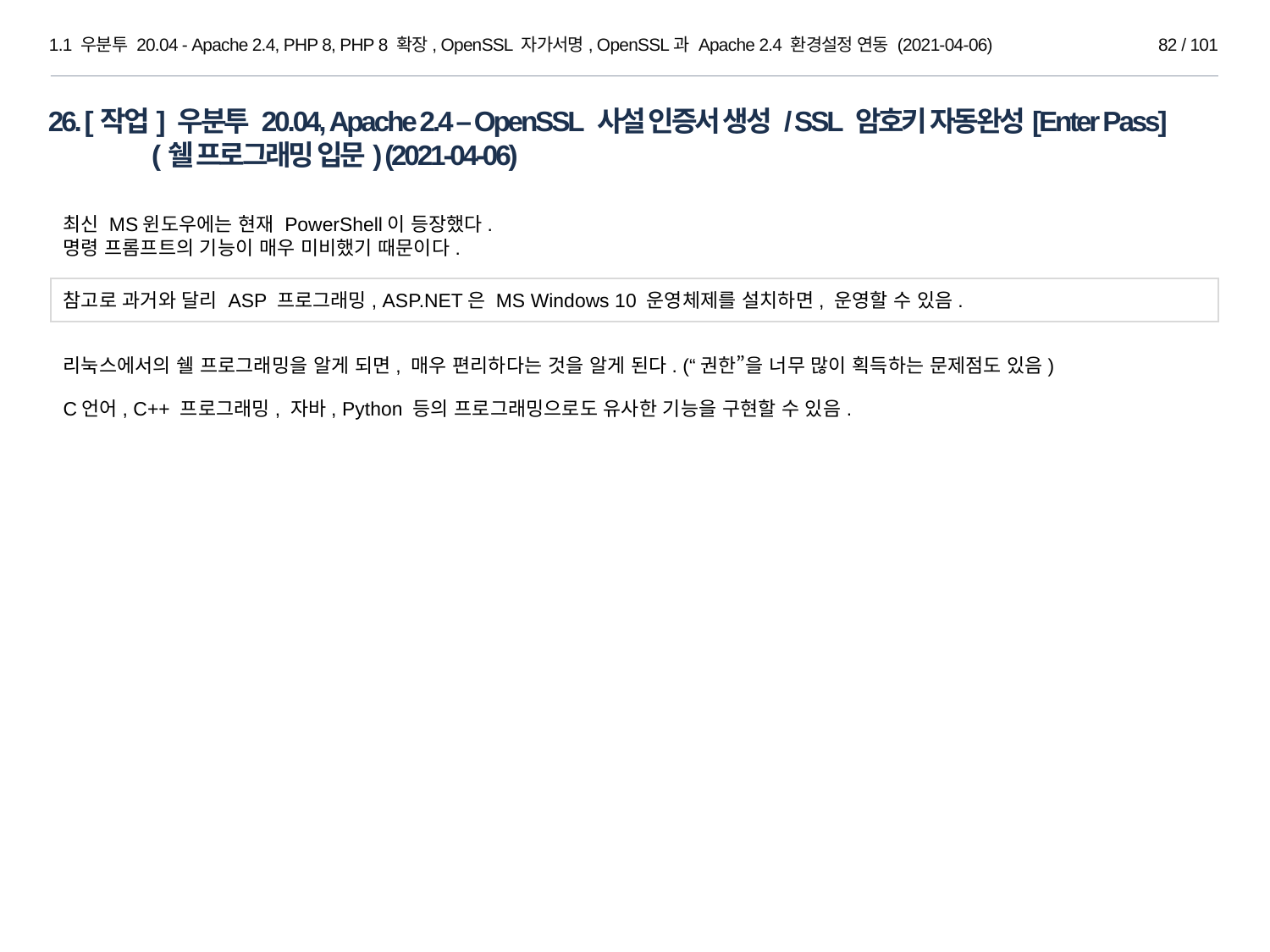

1.1 우분투 20.04 - Apache 2.4, PHP 8, PHP 8 확장, OpenSSL 자가서명, OpenSSL과 Apache 2.4 환경설정 연동 (2021-04-06)
82 / 101

26. [작업] 우분투 20.04, Apache 2.4 – OpenSSL 사설 인증서 생성 / SSL 암호키 자동완성[Enter Pass]
                    (쉘 프로그래밍 입문) (2021-04-06)
최신 MS윈도우에는 현재 PowerShell이 등장했다.
명령 프롬프트의 기능이 매우 미비했기 때문이다.
참고로 과거와 달리 ASP 프로그래밍, ASP.NET은 MS Windows 10 운영체제를 설치하면, 운영할 수 있음.
리눅스에서의 쉘 프로그래밍을 알게 되면, 매우 편리하다는 것을 알게 된다. (“권한”을 너무 많이 획득하는 문제점도 있음)
C언어, C++ 프로그래밍, 자바, Python 등의 프로그래밍으로도 유사한 기능을 구현할 수 있음.